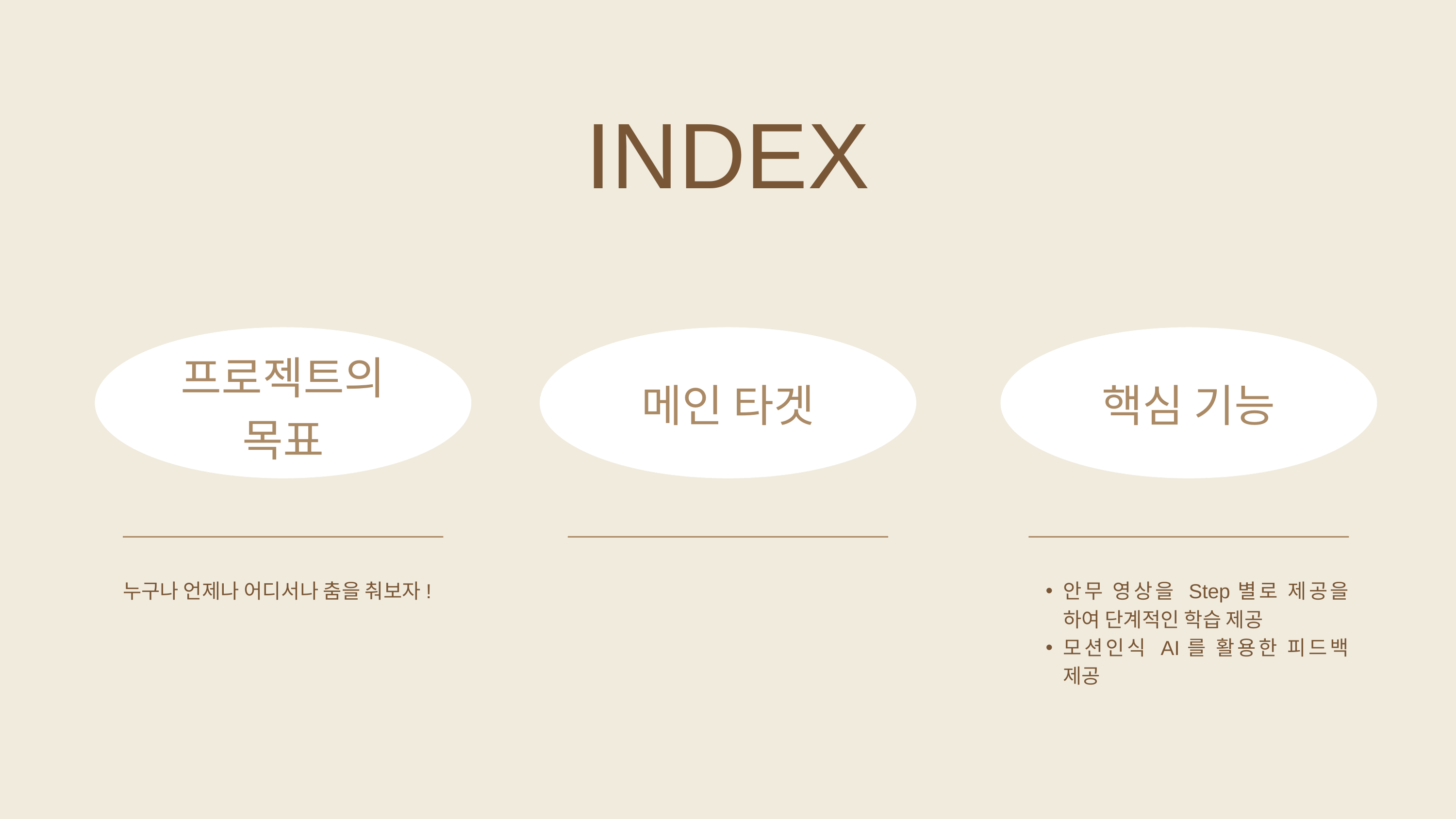

INDEX

프로젝트의
목표
메인 타겟
핵심 기능

누구나 언제나 어디서나 춤을 춰보자!
안무 영상을 Step별로 제공을 하여 단계적인 학습 제공
모션인식 AI를 활용한 피드백 제공